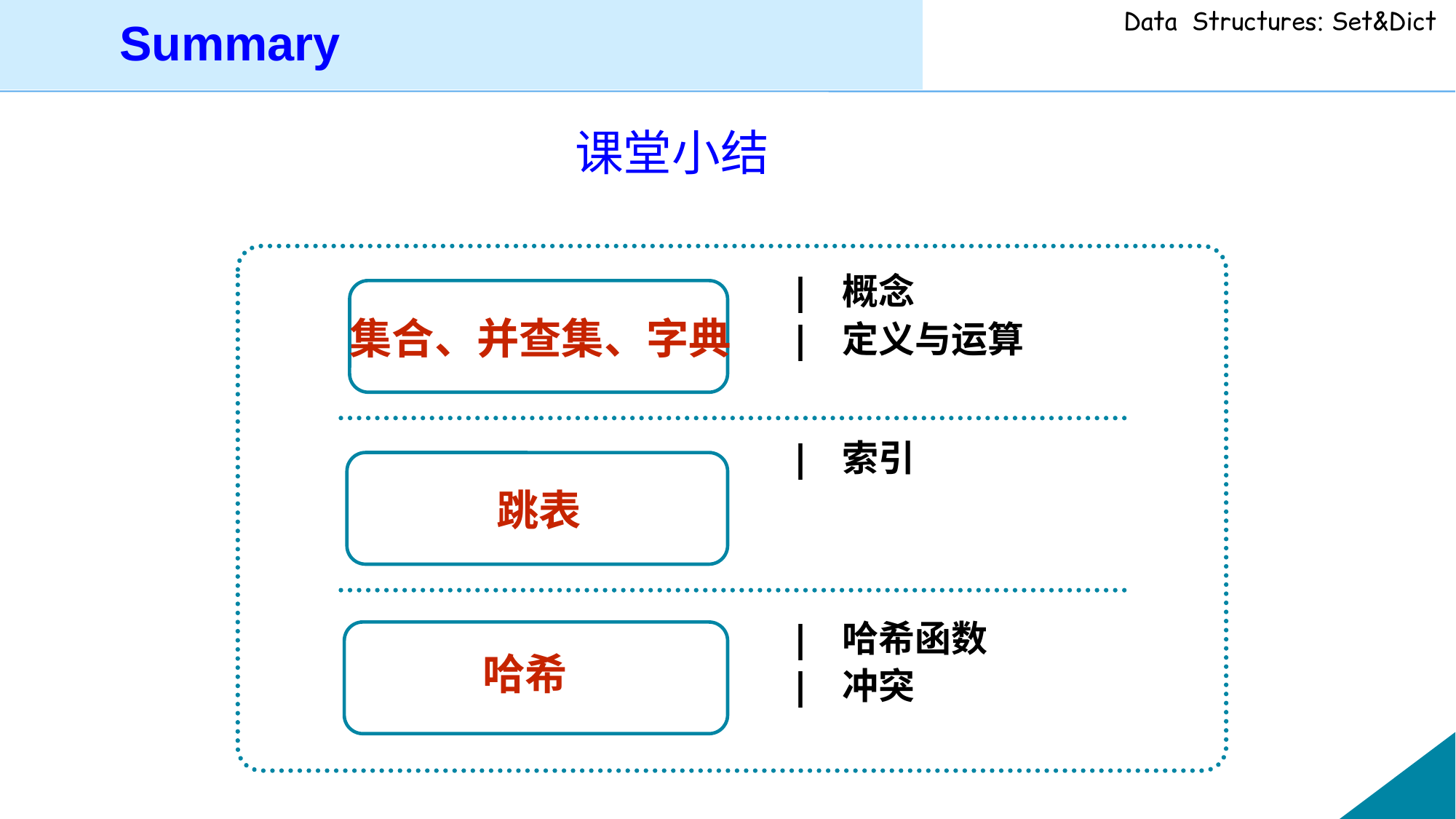

Summary
课堂小结

| 概念
| 定义与运算

     集合、并查集、字典

| 索引

	        跳表

| 哈希函数
| 冲突

                 哈希